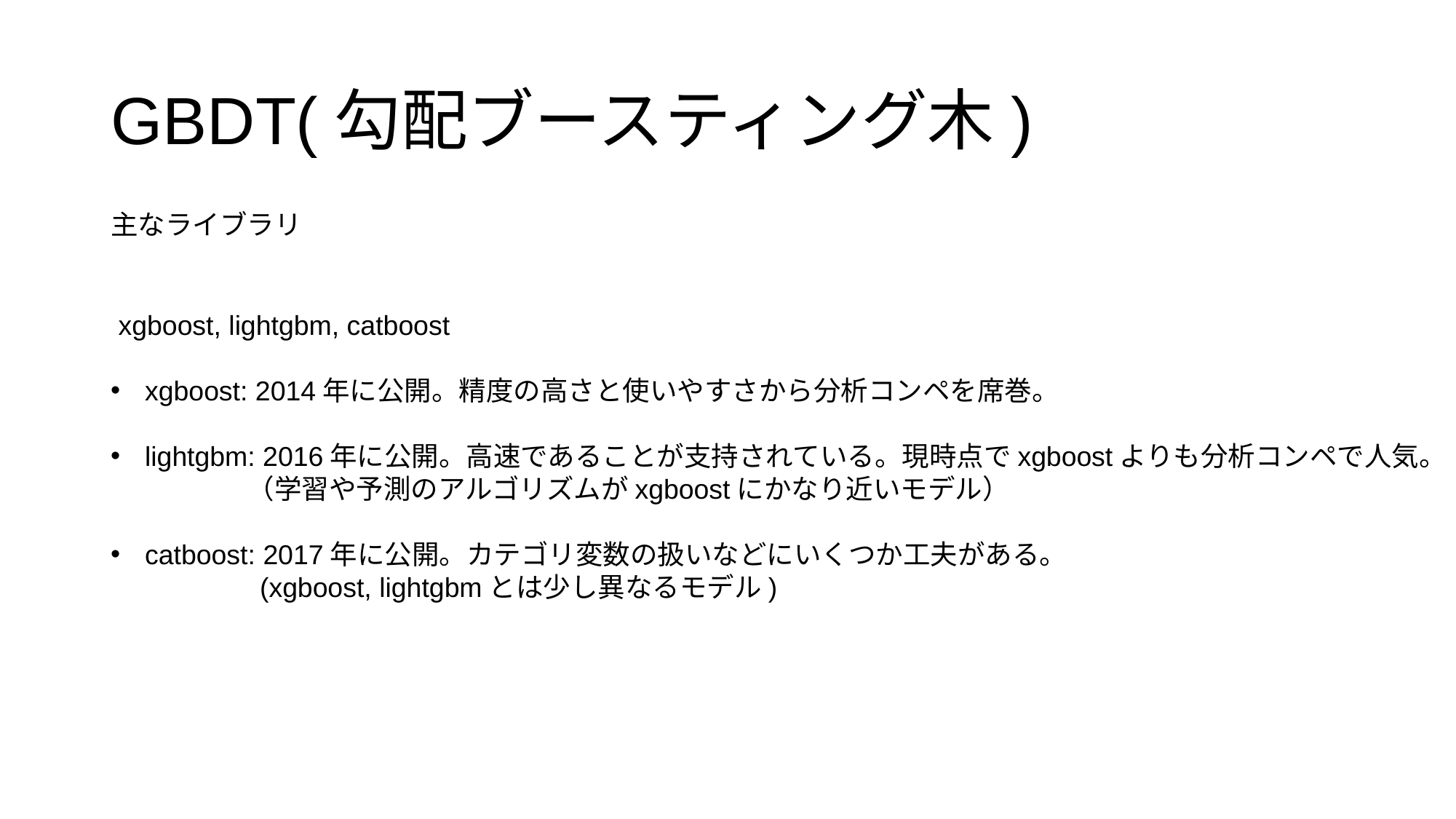

# GBDT(勾配ブースティング木)
主なライブラリ
 xgboost, lightgbm, catboost

xgboost: 2014年に公開。精度の高さと使いやすさから分析コンペを席巻。

lightgbm: 2016年に公開。高速であることが支持されている。現時点でxgboostよりも分析コンペで人気。
　　　　　（学習や予測のアルゴリズムがxgboostにかなり近いモデル）

catboost: 2017年に公開。カテゴリ変数の扱いなどにいくつか工夫がある。
　　　　　 (xgboost, lightgbmとは少し異なるモデル)